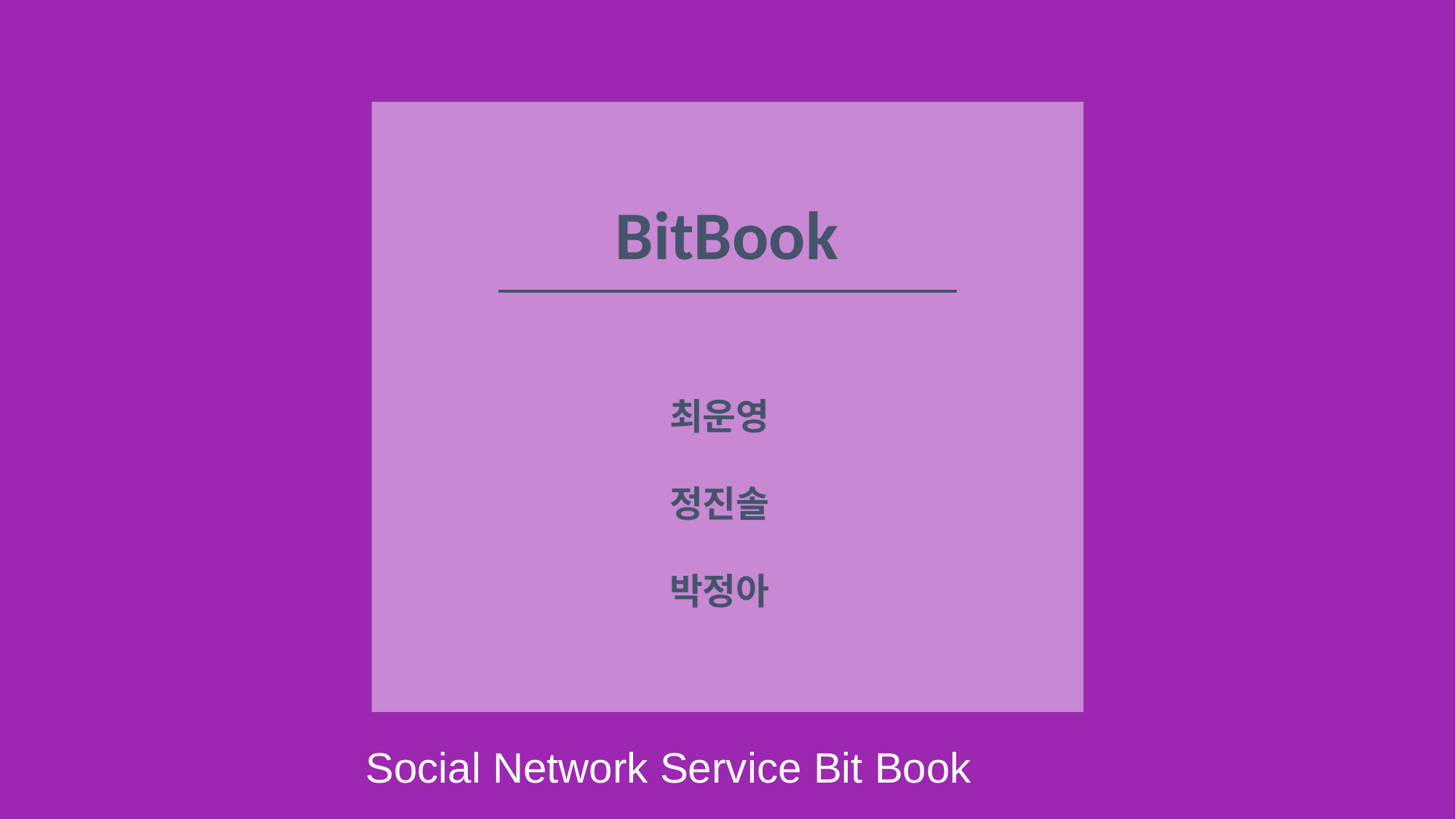

BitBook
최운영

정진솔

박정아

Social Network Service Bit Book